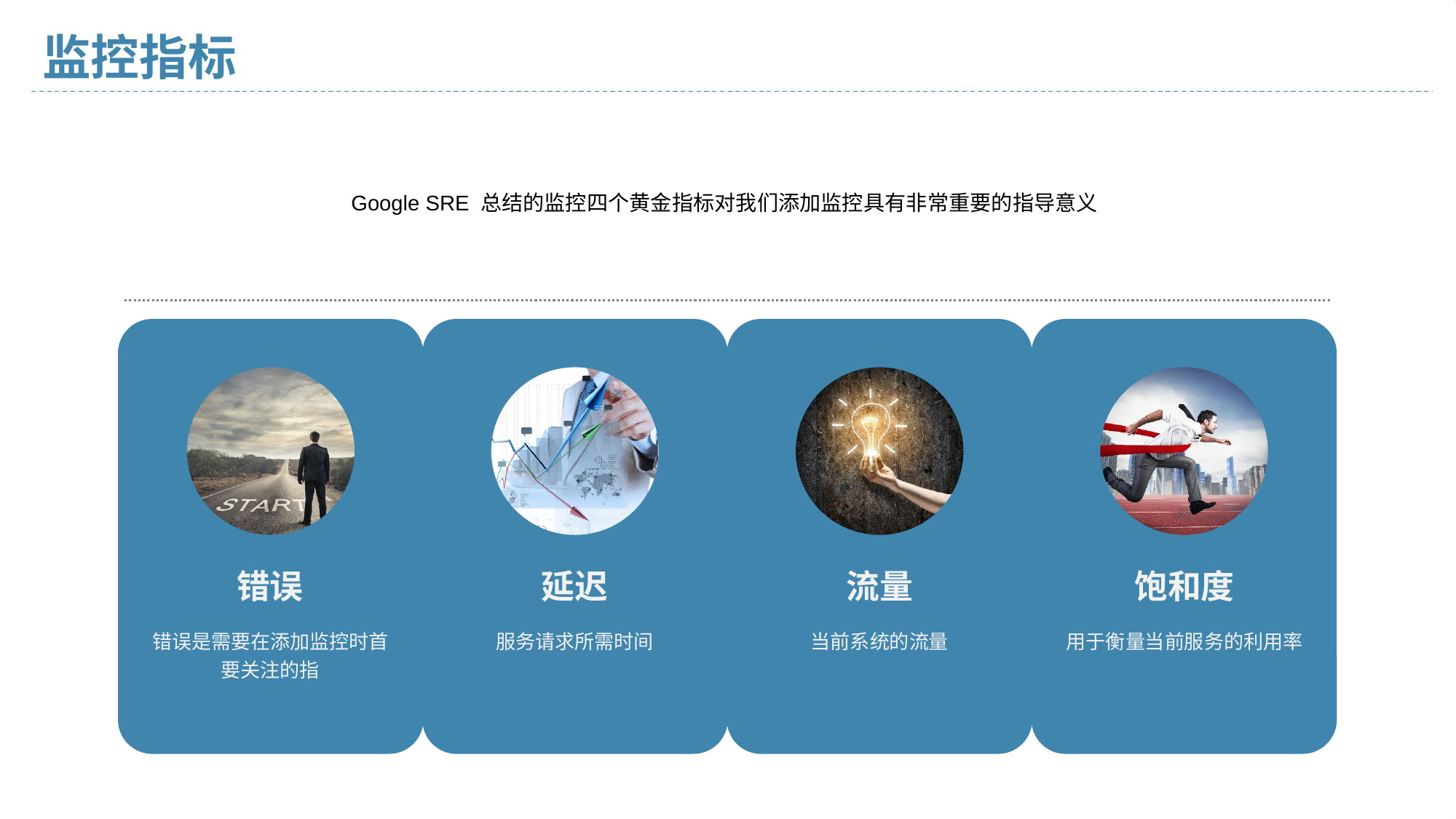

# 监控指标
Google SRE 总结的监控四个黄金指标对我们添加监控具有非常重要的指导意义

错误
延迟
流量
饱和度
错误是需要在添加监控时首要关注的指
服务请求所需时间
当前系统的流量
用于衡量当前服务的利用率